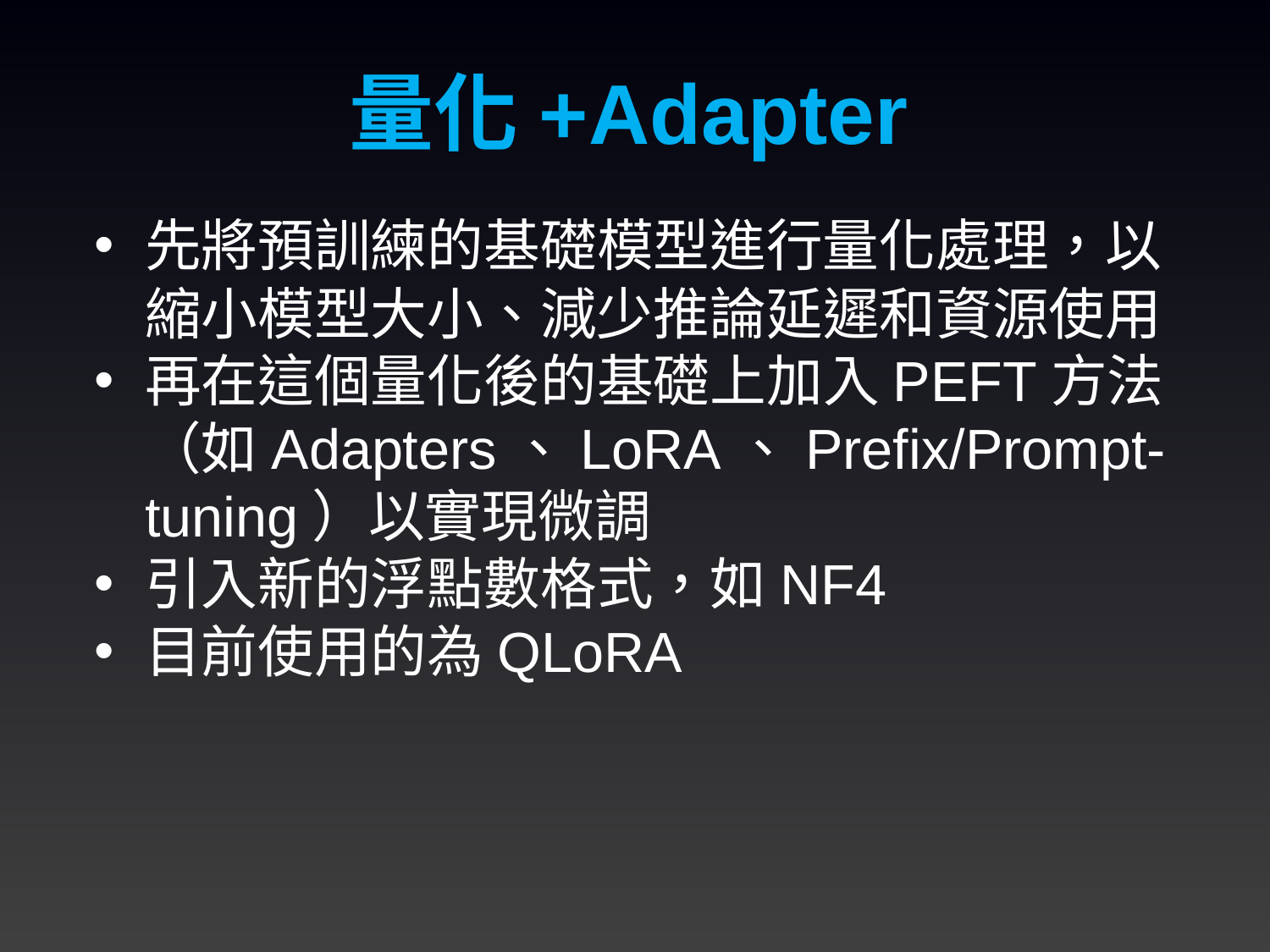

量化+Adapter
先將預訓練的基礎模型進行量化處理，以縮小模型大小、減少推論延遲和資源使用
再在這個量化後的基礎上加入PEFT方法（如Adapters、LoRA、Prefix/Prompt-tuning）以實現微調
引入新的浮點數格式，如NF4
目前使用的為QLoRA